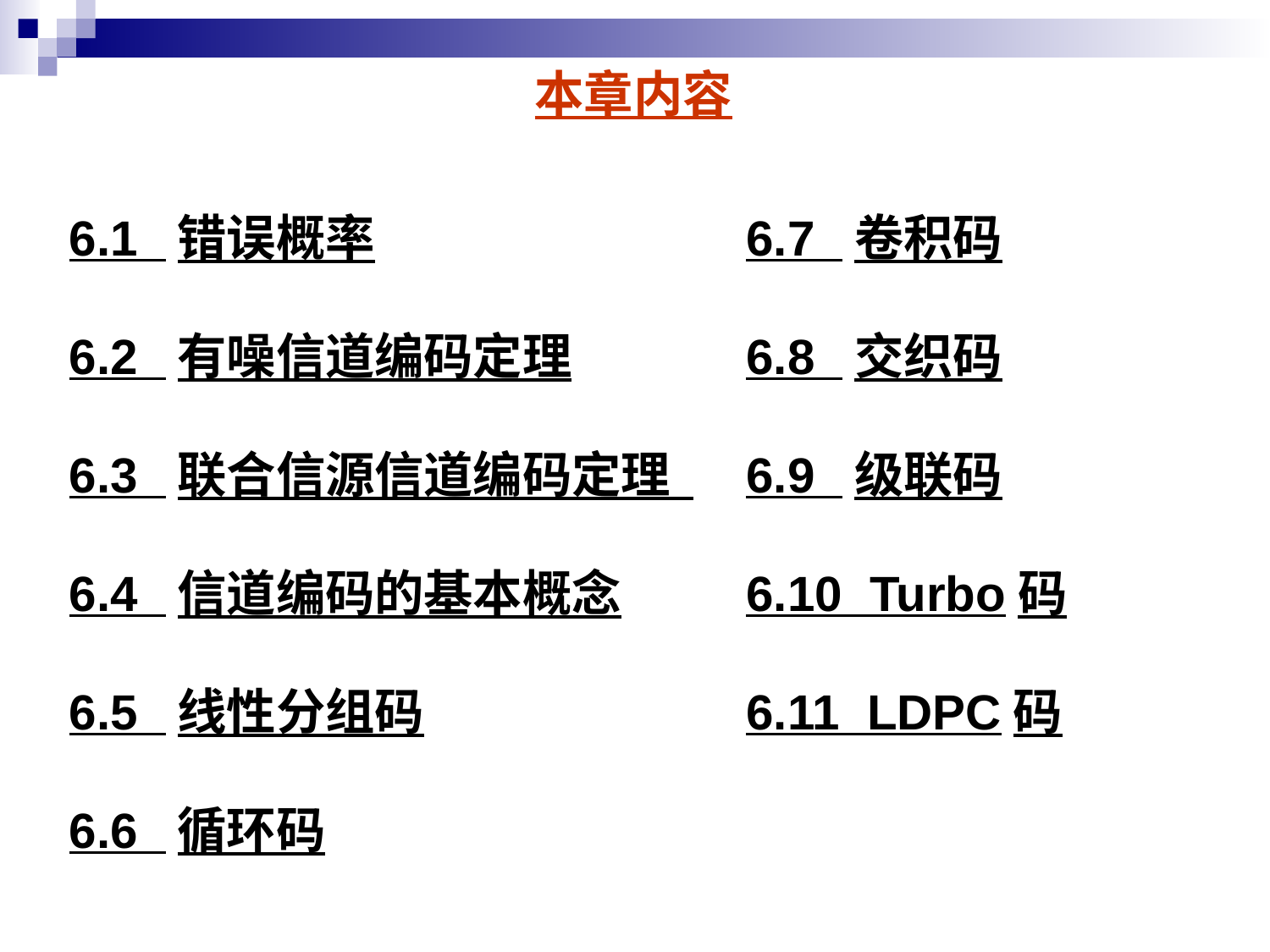

# 本章内容
6.1  错误概率
6.2  有噪信道编码定理
6.3  联合信源信道编码定理
6.4  信道编码的基本概念
6.5  线性分组码
6.6  循环码
6.7  卷积码
6.8  交织码
6.9  级联码
6.10  Turbo码
6.11  LDPC码